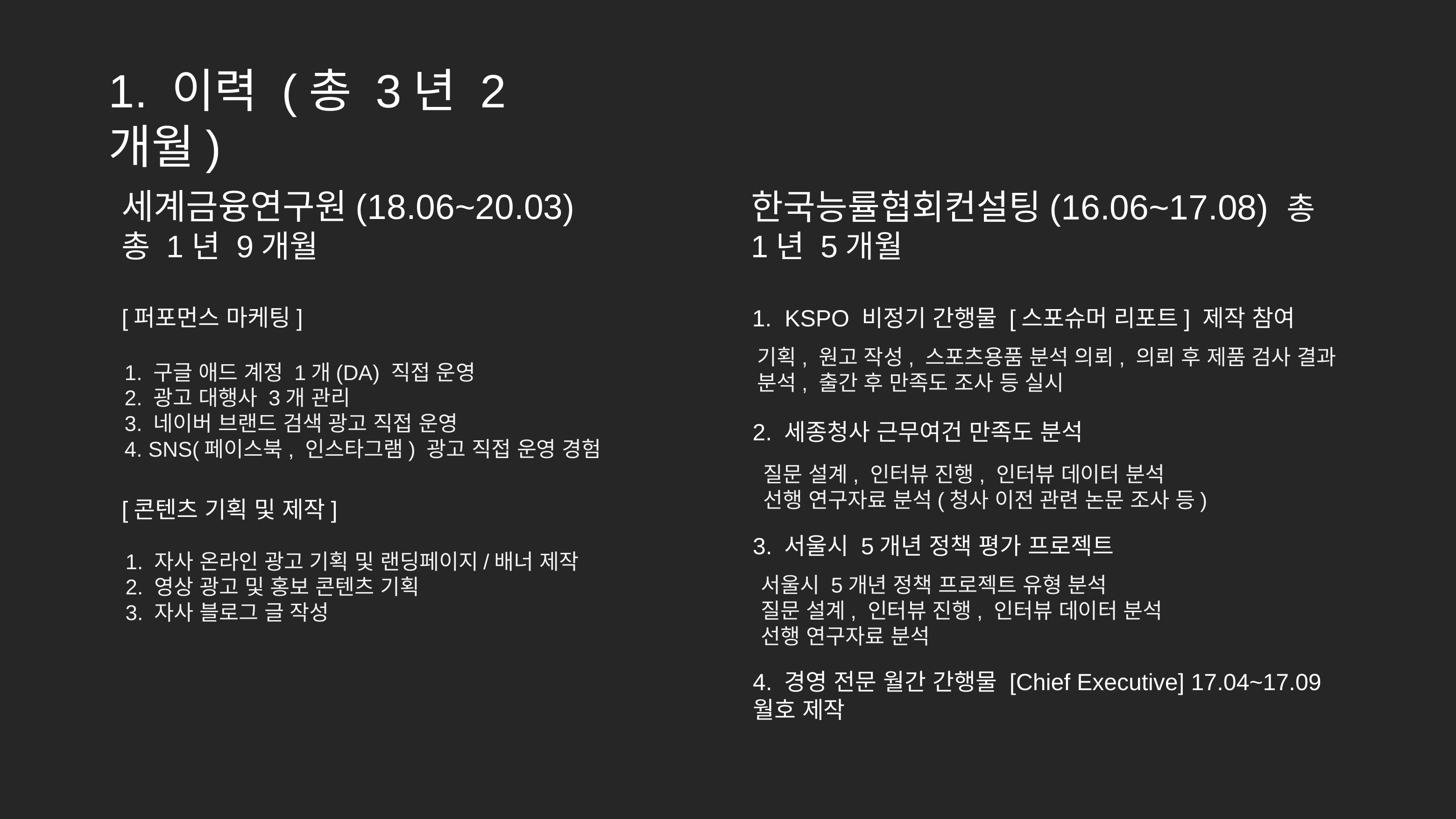

1. 이력 (총 3년 2개월)
세계금융연구원(18.06~20.03)
총 1년 9개월
[퍼포먼스 마케팅]
1. 구글 애드 계정 1개(DA) 직접 운영
2. 광고 대행사 3개 관리
3. 네이버 브랜드 검색 광고 직접 운영
4. SNS(페이스북, 인스타그램) 광고 직접 운영 경험
[콘텐츠 기획 및 제작]
1. 자사 온라인 광고 기획 및 랜딩페이지/배너 제작
2. 영상 광고 및 홍보 콘텐츠 기획
3. 자사 블로그 글 작성
한국능률협회컨설팅(16.06~17.08) 총 1년 5개월
1.  KSPO 비정기 간행물 [스포슈머 리포트] 제작 참여
기획, 원고 작성, 스포츠용품 분석 의뢰, 의뢰 후 제품 검사 결과 분석, 출간 후 만족도 조사 등 실시

2. 세종청사 근무여건 만족도 분석

질문 설계, 인터뷰 진행, 인터뷰 데이터 분석
선행 연구자료 분석(청사 이전 관련 논문 조사 등)
3. 서울시 5개년 정책 평가 프로젝트

서울시 5개년 정책 프로젝트 유형 분석
질문 설계, 인터뷰 진행, 인터뷰 데이터 분석
선행 연구자료 분석
4. 경영 전문 월간 간행물 [Chief Executive] 17.04~17.09월호 제작